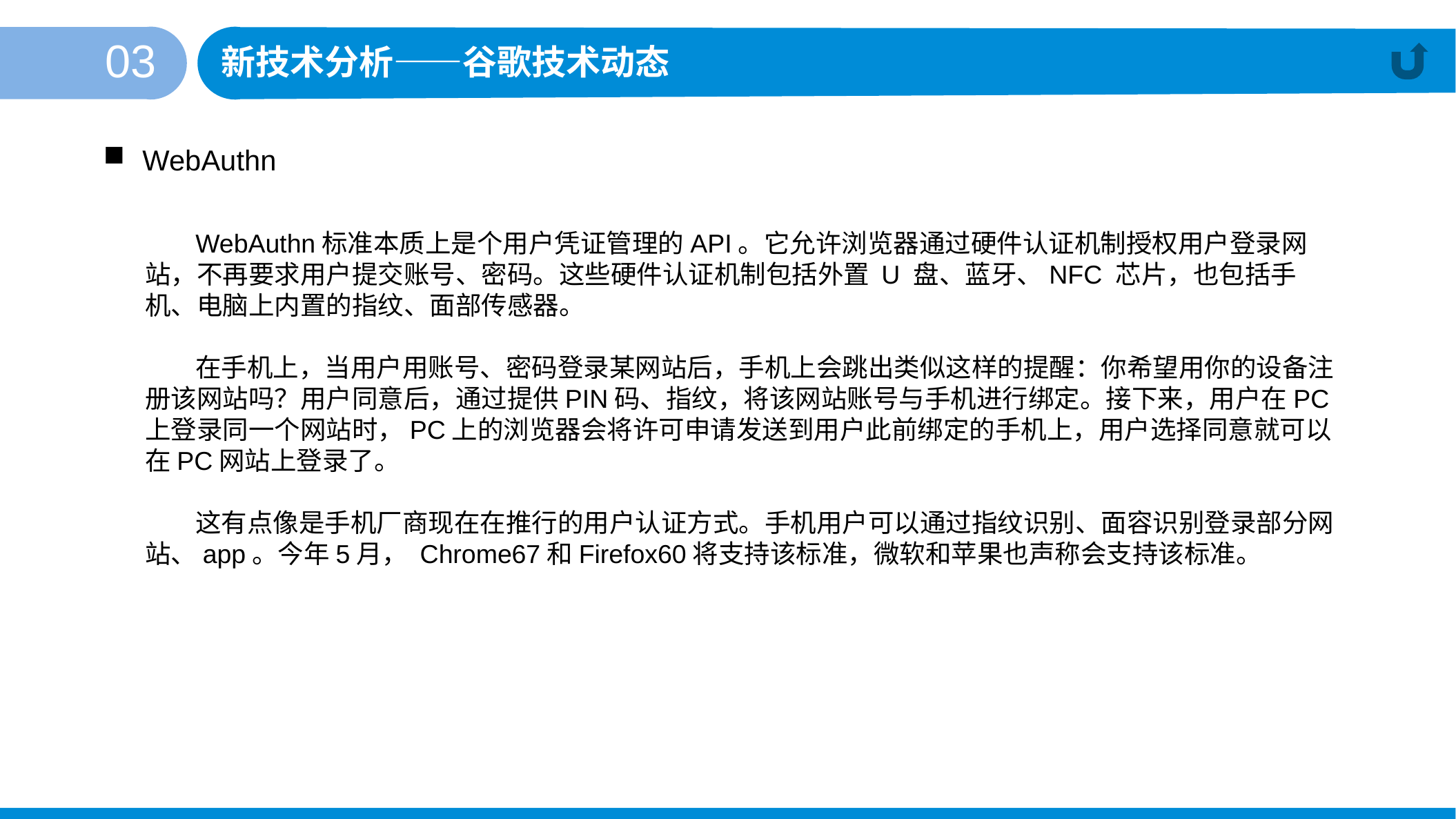

03

新技术分析——谷歌技术动态

WebAuthn
WebAuthn标准本质上是个用户凭证管理的API。它允许浏览器通过硬件认证机制授权用户登录网站，不再要求用户提交账号、密码。这些硬件认证机制包括外置 U 盘、蓝牙、NFC 芯片，也包括手机、电脑上内置的指纹、面部传感器。

在手机上，当用户用账号、密码登录某网站后，手机上会跳出类似这样的提醒：你希望用你的设备注册该网站吗？用户同意后，通过提供PIN码、指纹，将该网站账号与手机进行绑定。接下来，用户在PC上登录同一个网站时，PC上的浏览器会将许可申请发送到用户此前绑定的手机上，用户选择同意就可以在PC网站上登录了。

这有点像是手机厂商现在在推行的用户认证方式。手机用户可以通过指纹识别、面容识别登录部分网站、app。今年5月， Chrome67和Firefox60将支持该标准，微软和苹果也声称会支持该标准。